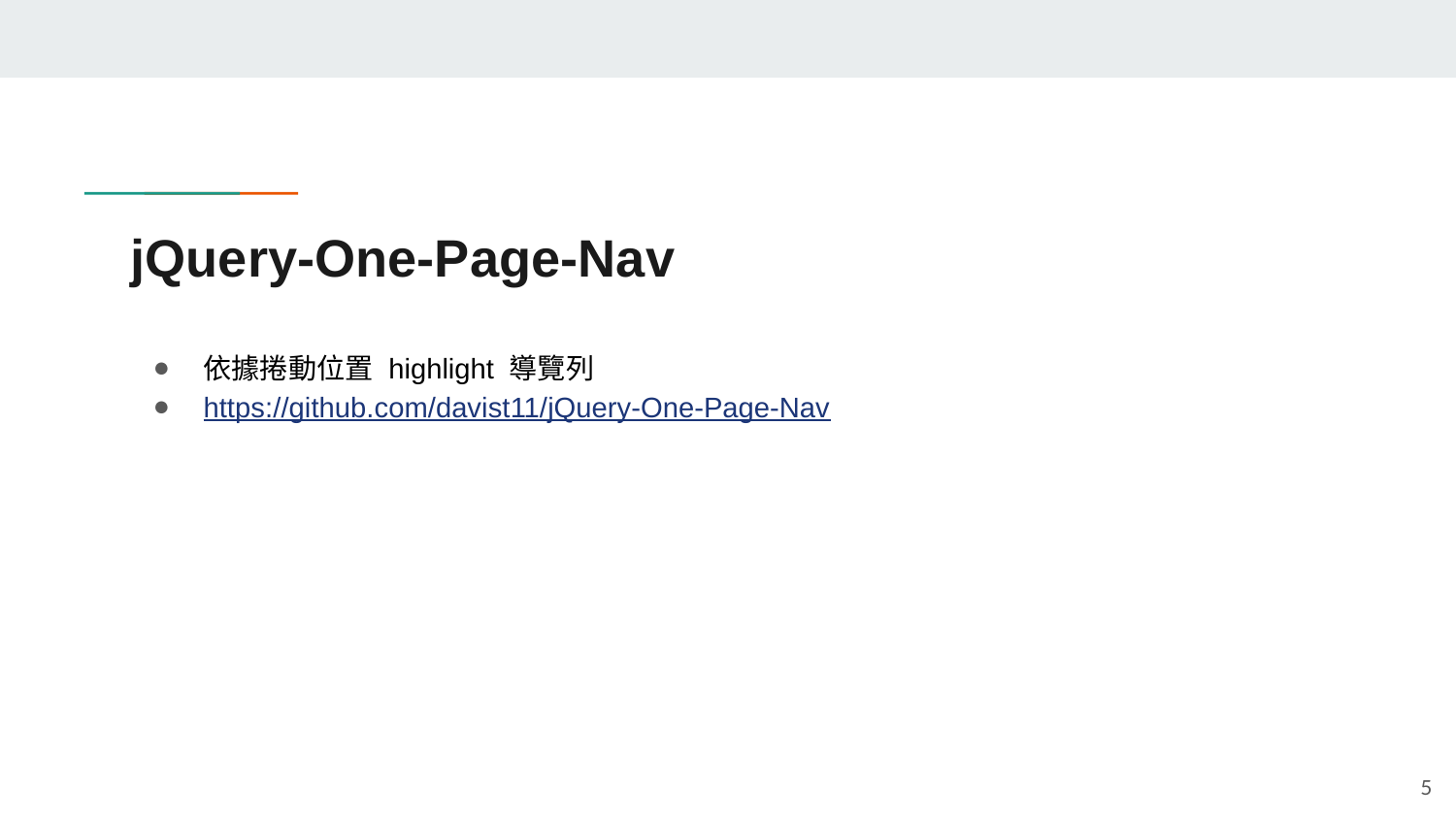

# jQuery-One-Page-Nav
依據捲動位置 highlight 導覽列
https://github.com/davist11/jQuery-One-Page-Nav

5